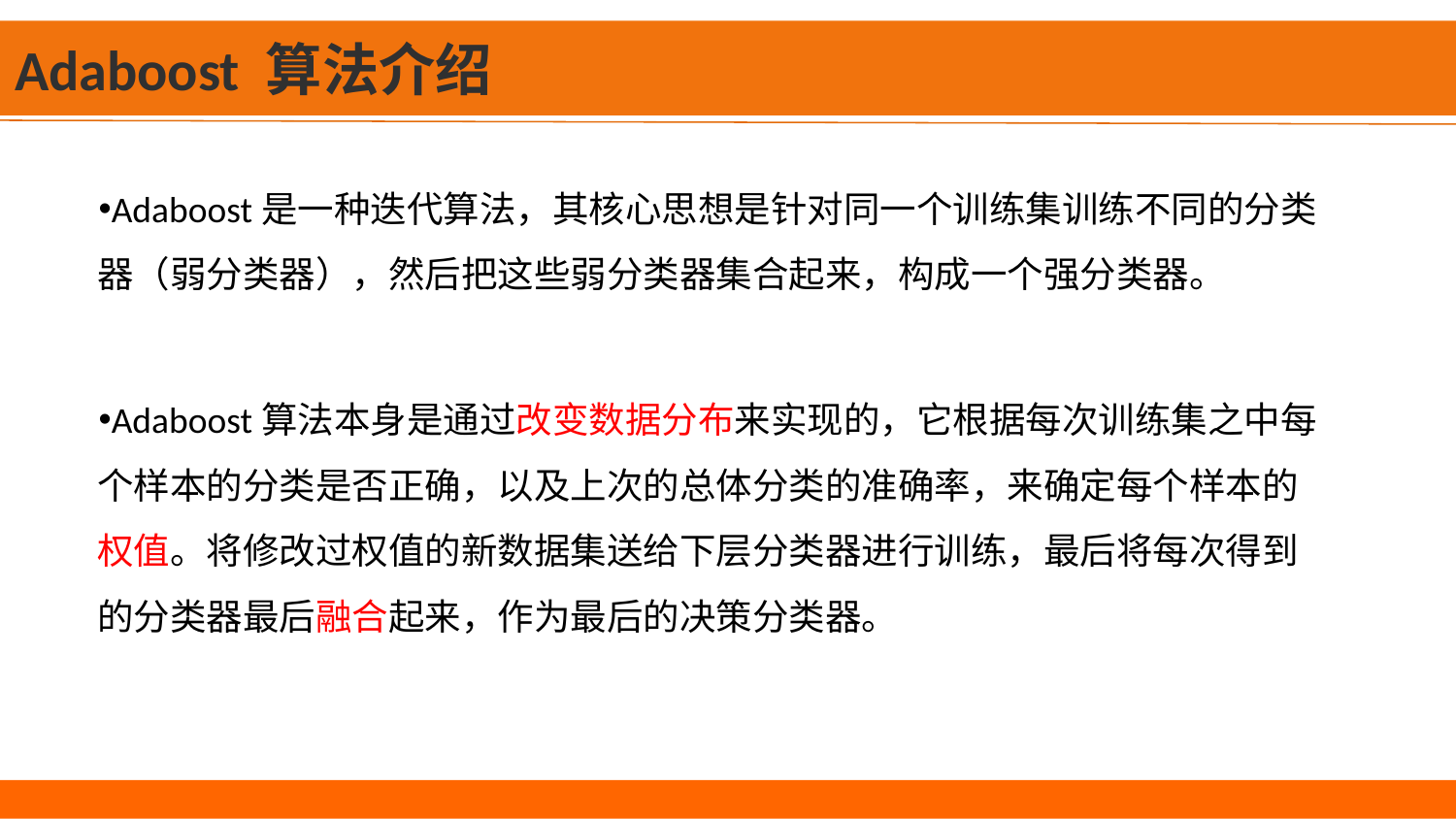

# Adaboost 算法介绍
Adaboost是一种迭代算法，其核心思想是针对同一个训练集训练不同的分类器（弱分类器），然后把这些弱分类器集合起来，构成一个强分类器。

Adaboost算法本身是通过改变数据分布来实现的，它根据每次训练集之中每个样本的分类是否正确，以及上次的总体分类的准确率，来确定每个样本的权值。将修改过权值的新数据集送给下层分类器进行训练，最后将每次得到的分类器最后融合起来，作为最后的决策分类器。